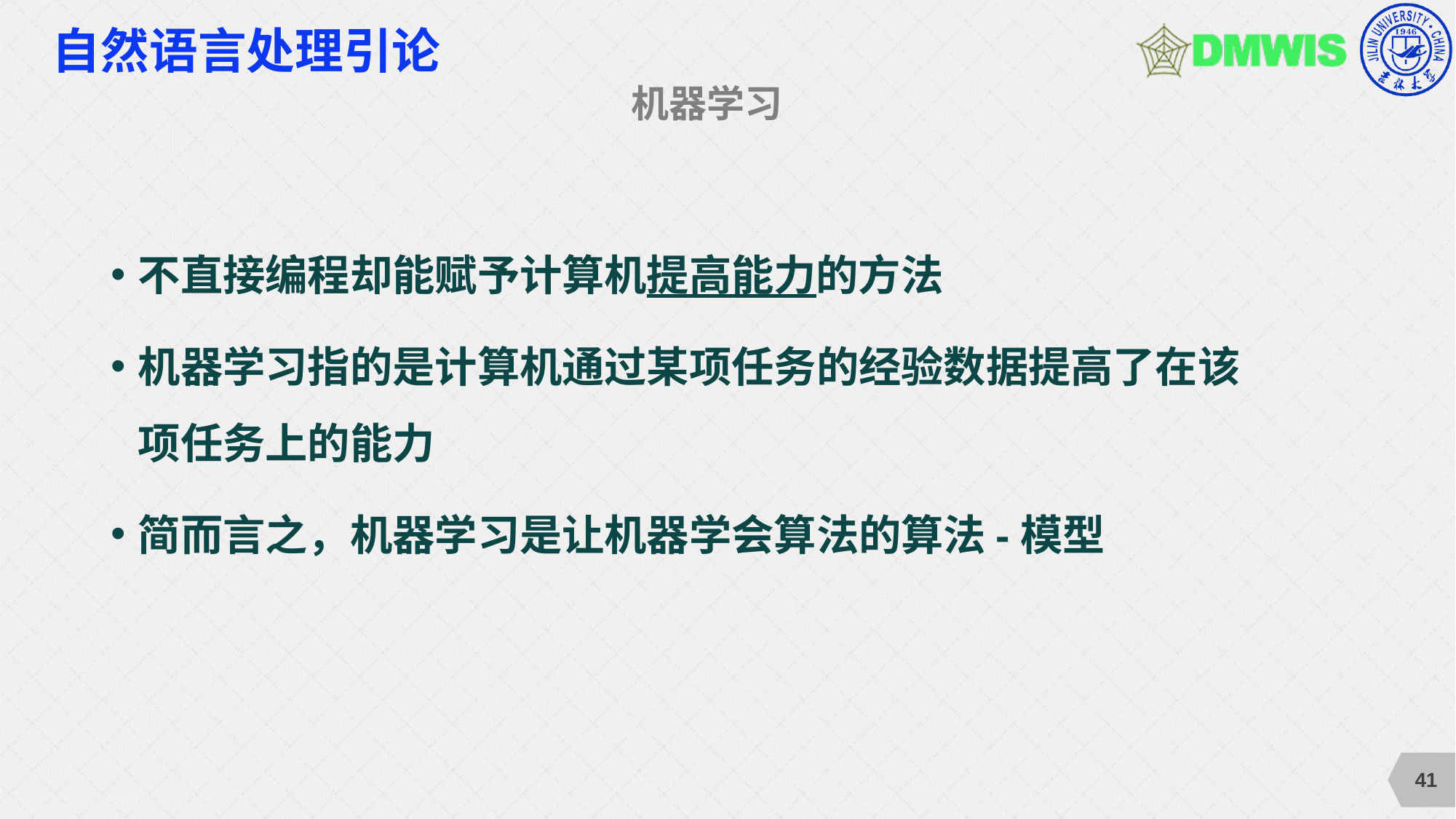

# 自然语言处理引论
机器学习
不直接编程却能赋予计算机提高能力的方法
机器学习指的是计算机通过某项任务的经验数据提高了在该项任务上的能力
简而言之，机器学习是让机器学会算法的算法-模型
41